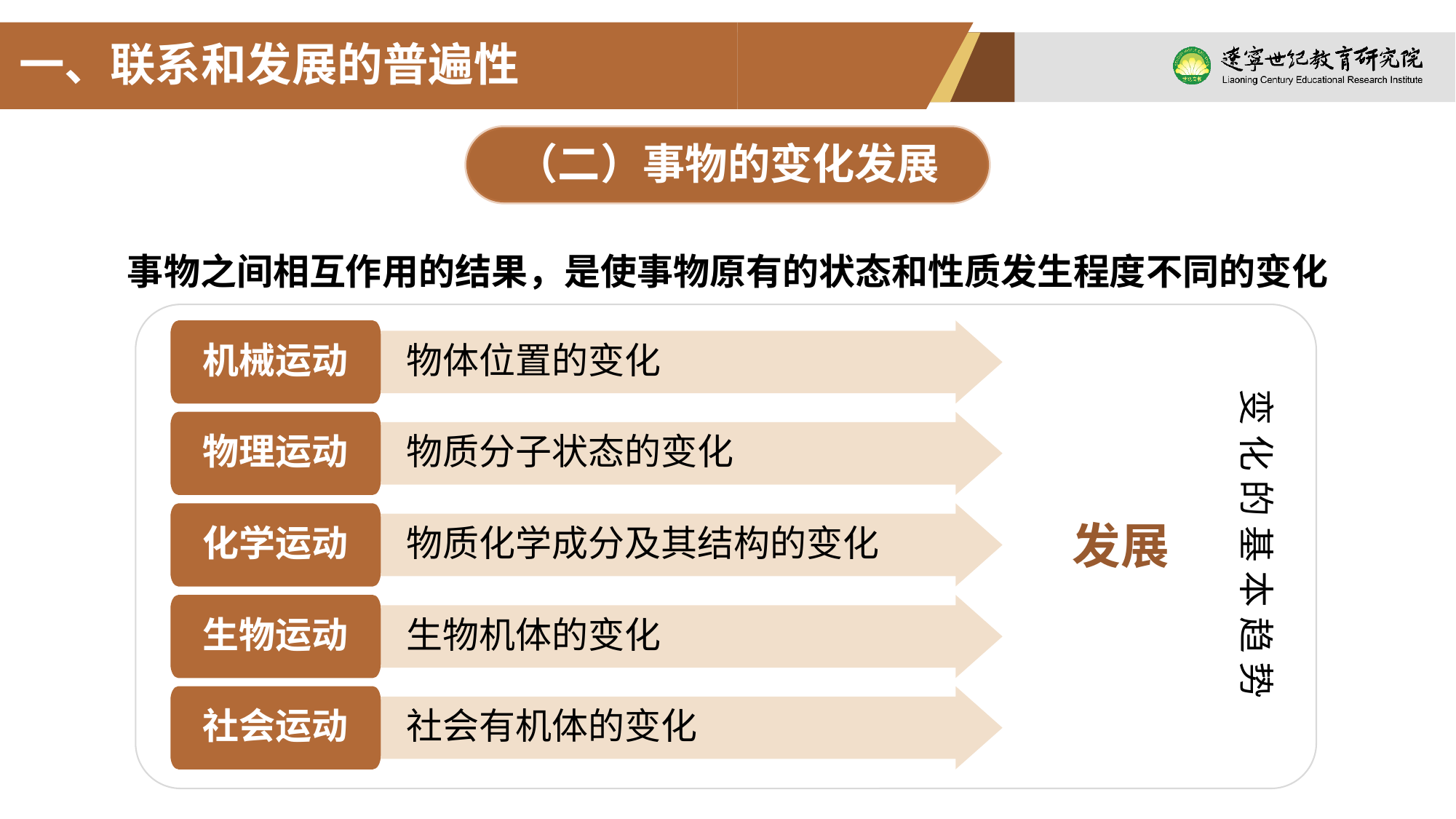

一、联系和发展的普遍性
（二）事物的变化发展
事物之间相互作用的结果，是使事物原有的状态和性质发生程度不同的变化

机械运动
物体位置的变化
物理运动
物质分子状态的变化
化学运动
物质化学成分及其结构的变化
生物运动
生物机体的变化
社会运动
社会有机体的变化
变化的基本趋势
发展